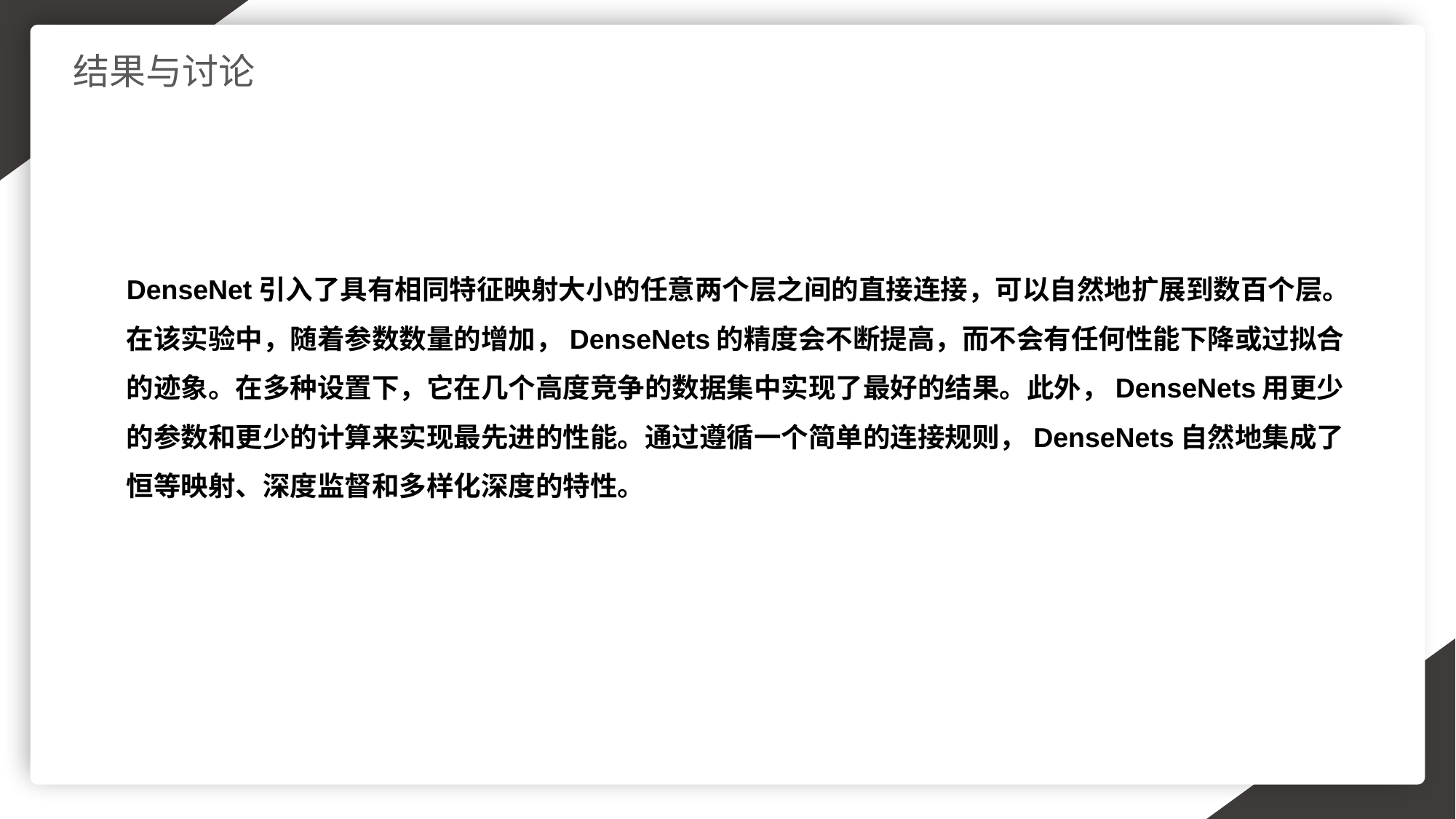

结果与讨论
DenseNet引入了具有相同特征映射大小的任意两个层之间的直接连接，可以自然地扩展到数百个层。在该实验中，随着参数数量的增加，DenseNets的精度会不断提高，而不会有任何性能下降或过拟合的迹象。在多种设置下，它在几个高度竞争的数据集中实现了最好的结果。此外，DenseNets用更少的参数和更少的计算来实现最先进的性能。通过遵循一个简单的连接规则，DenseNets自然地集成了恒等映射、深度监督和多样化深度的特性。